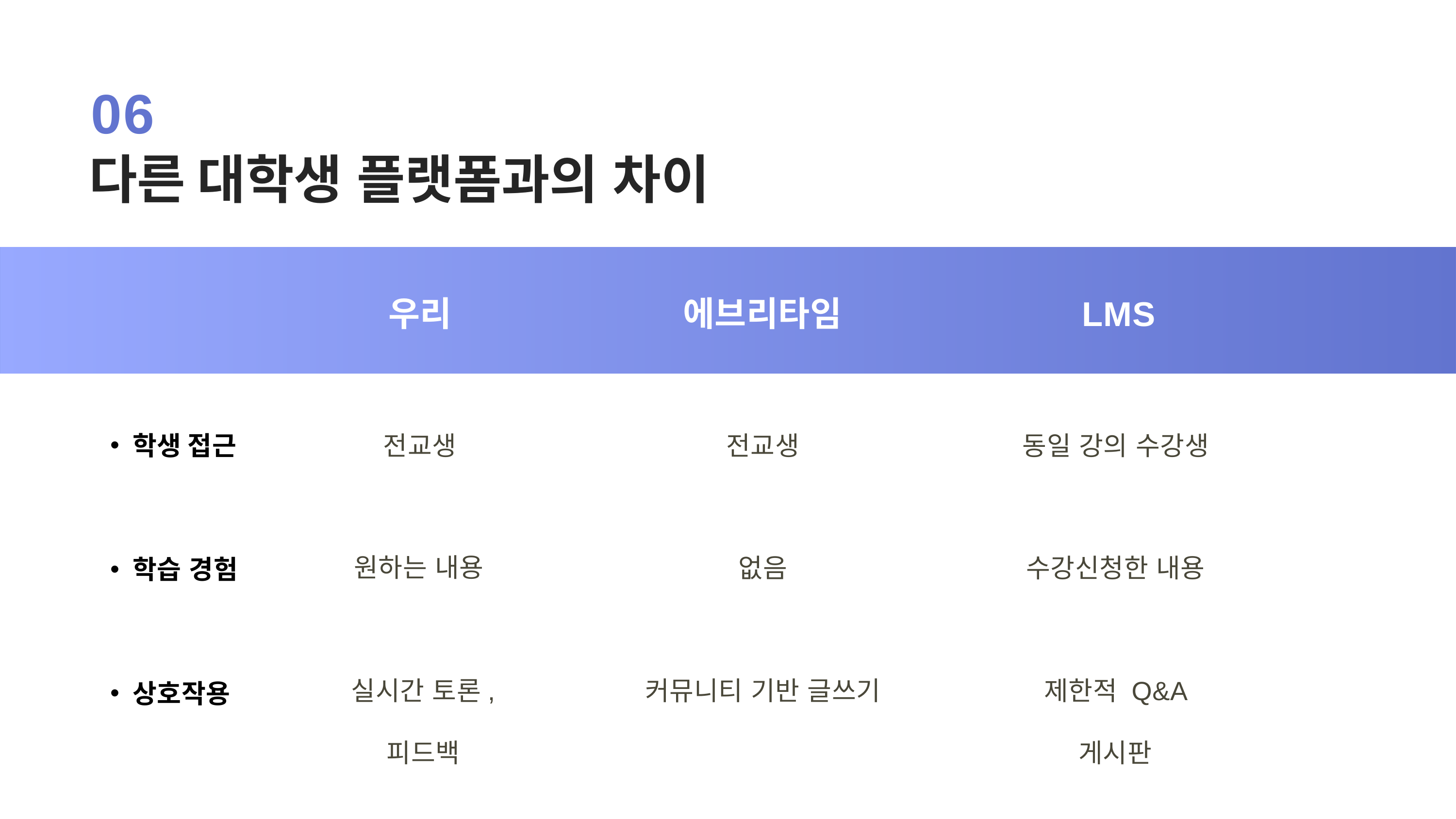

06
다른 대학생 플랫폼과의 차이

우리
에브리타임
LMS
전교생
전교생
동일 강의 수강생
학생 접근

학습 경험

상호작용

원하는 내용
수강신청한 내용
없음
커뮤니티 기반 글쓰기
제한적 Q&A 게시판
실시간 토론, 피드백